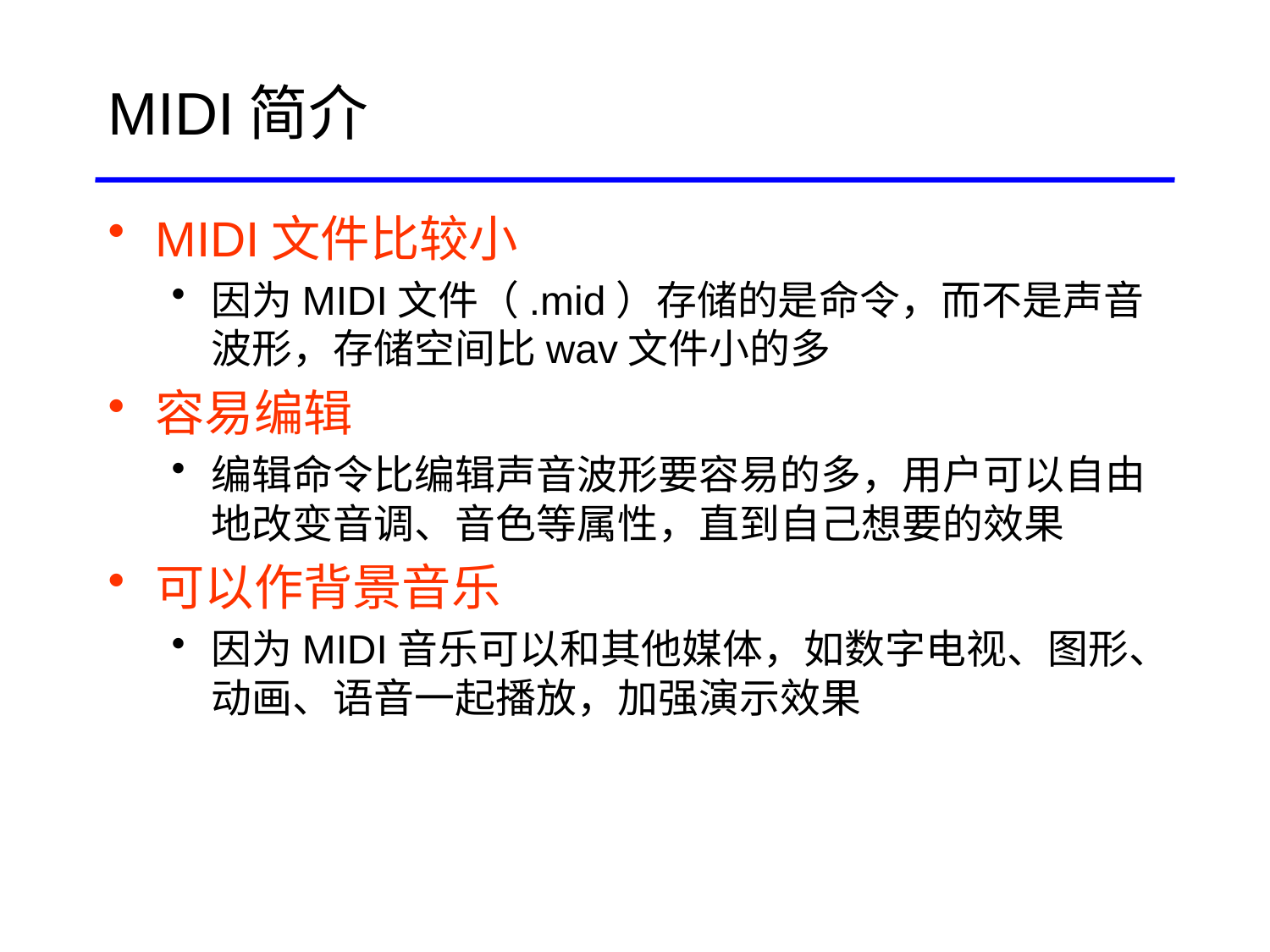

MIDI简介
MIDI文件比较小
因为MIDI文件（.mid）存储的是命令，而不是声音波形，存储空间比wav文件小的多
容易编辑
编辑命令比编辑声音波形要容易的多，用户可以自由地改变音调、音色等属性，直到自己想要的效果
可以作背景音乐
因为MIDI音乐可以和其他媒体，如数字电视、图形、动画、语音一起播放，加强演示效果